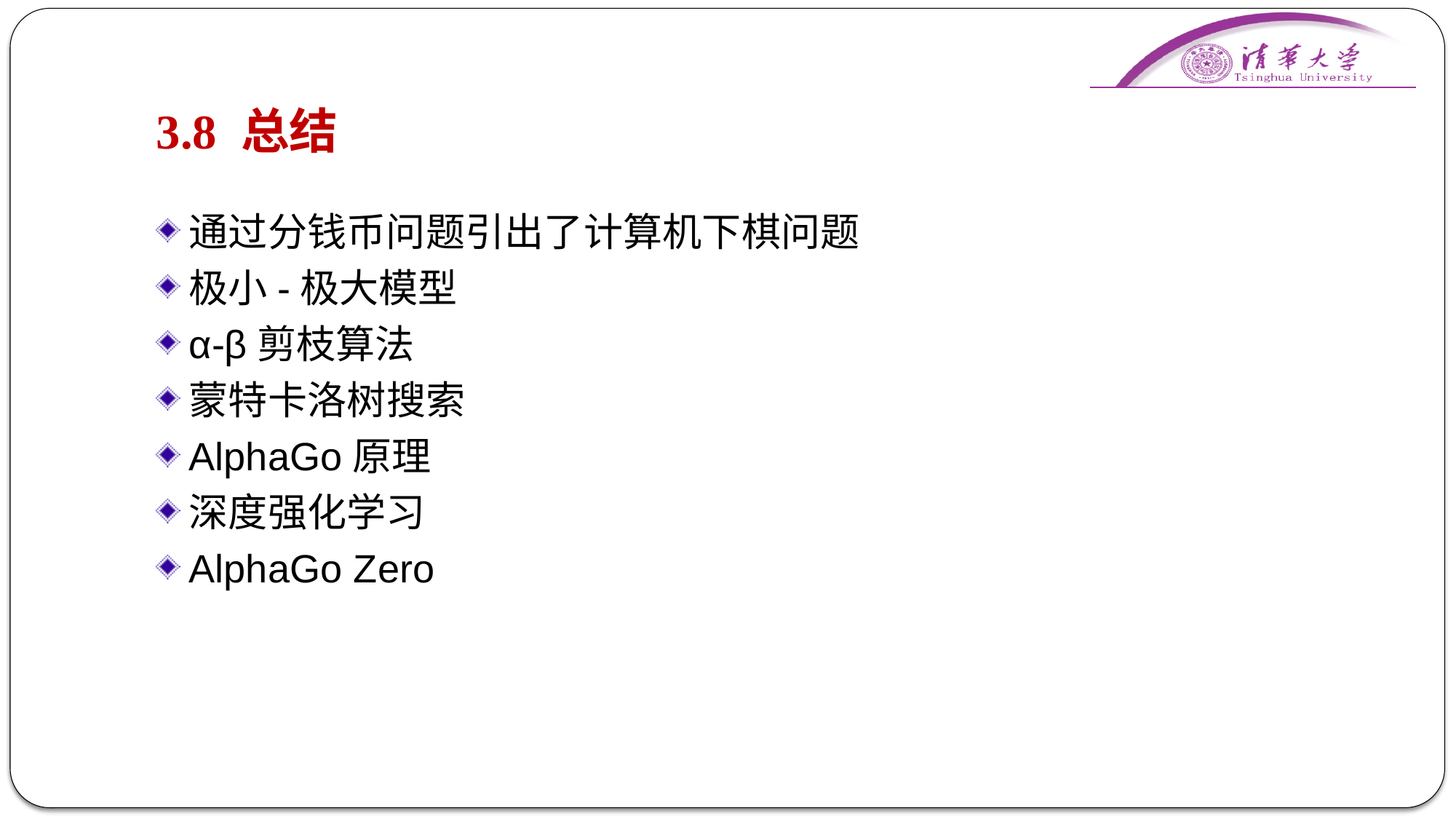

# 3.8 总结
通过分钱币问题引出了计算机下棋问题
极小-极大模型
α-β剪枝算法
蒙特卡洛树搜索
AlphaGo原理
深度强化学习
AlphaGo Zero